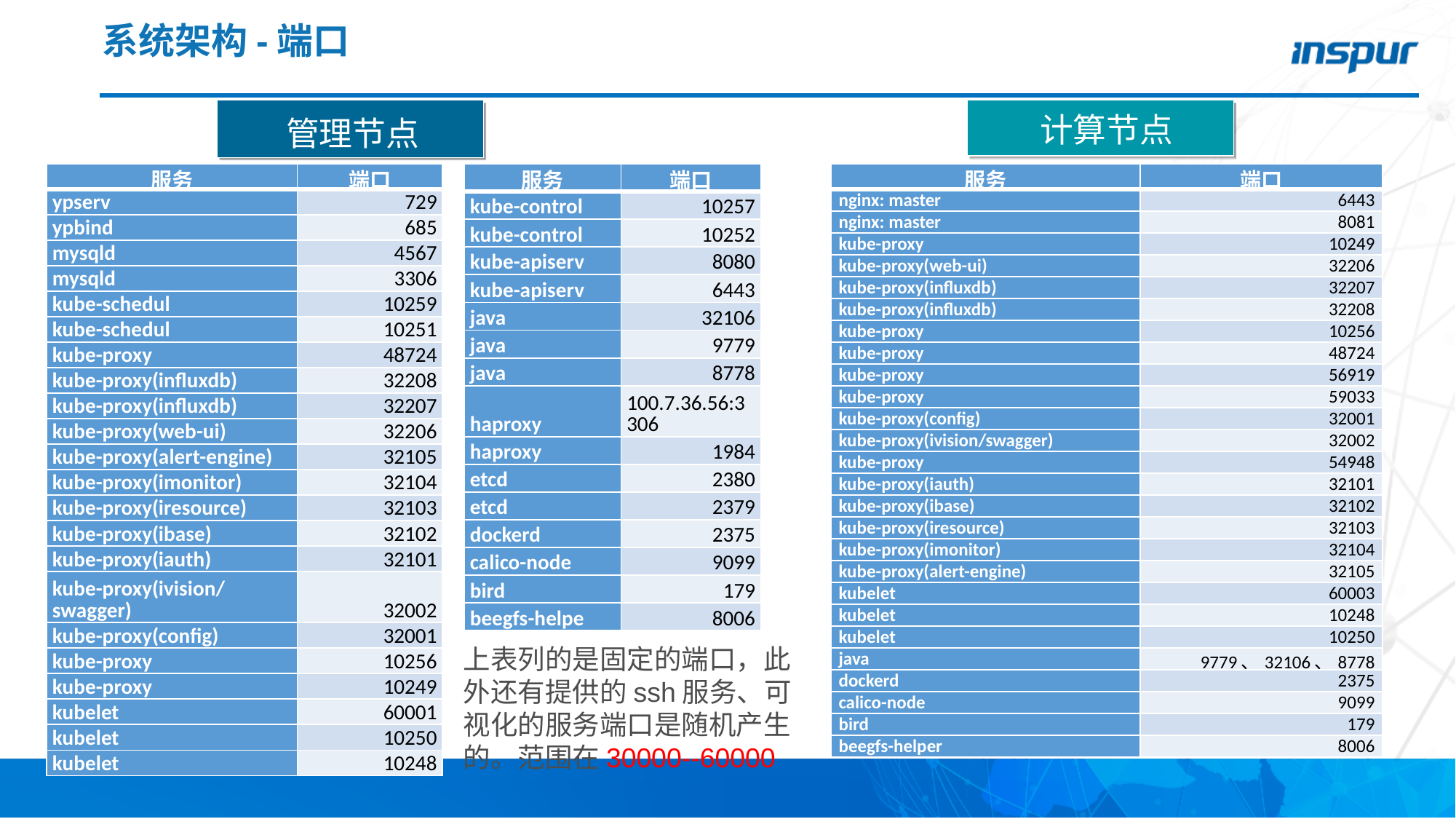

# 系统架构-端口

计算节点
管理节点
| 服务 | 端口 |
| --- | --- |
| ypserv | 729 |
| ypbind | 685 |
| mysqld | 4567 |
| mysqld | 3306 |
| kube-schedul | 10259 |
| kube-schedul | 10251 |
| kube-proxy | 48724 |
| kube-proxy(influxdb) | 32208 |
| kube-proxy(influxdb) | 32207 |
| kube-proxy(web-ui) | 32206 |
| kube-proxy(alert-engine) | 32105 |
| kube-proxy(imonitor) | 32104 |
| kube-proxy(iresource) | 32103 |
| kube-proxy(ibase) | 32102 |
| kube-proxy(iauth) | 32101 |
| kube-proxy(ivision/swagger) | 32002 |
| kube-proxy(config) | 32001 |
| kube-proxy | 10256 |
| kube-proxy | 10249 |
| kubelet | 60001 |
| kubelet | 10250 |
| kubelet | 10248 |
| 服务 | 端口 |
| --- | --- |
| kube-control | 10257 |
| kube-control | 10252 |
| kube-apiserv | 8080 |
| kube-apiserv | 6443 |
| java | 32106 |
| java | 9779 |
| java | 8778 |
| haproxy | 100.7.36.56:3306 |
| haproxy | 1984 |
| etcd | 2380 |
| etcd | 2379 |
| dockerd | 2375 |
| calico-node | 9099 |
| bird | 179 |
| beegfs-helpe | 8006 |
| 服务 | 端口 |
| --- | --- |
| nginx: master | 6443 |
| nginx: master | 8081 |
| kube-proxy | 10249 |
| kube-proxy(web-ui) | 32206 |
| kube-proxy(influxdb) | 32207 |
| kube-proxy(influxdb) | 32208 |
| kube-proxy | 10256 |
| kube-proxy | 48724 |
| kube-proxy | 56919 |
| kube-proxy | 59033 |
| kube-proxy(config) | 32001 |
| kube-proxy(ivision/swagger) | 32002 |
| kube-proxy | 54948 |
| kube-proxy(iauth) | 32101 |
| kube-proxy(ibase) | 32102 |
| kube-proxy(iresource) | 32103 |
| kube-proxy(imonitor) | 32104 |
| kube-proxy(alert-engine) | 32105 |
| kubelet | 60003 |
| kubelet | 10248 |
| kubelet | 10250 |
| java | 9779、32106、8778 |
| dockerd | 2375 |
| calico-node | 9099 |
| bird | 179 |
| beegfs-helper | 8006 |
上表列的是固定的端口，此外还有提供的ssh服务、可视化的服务端口是随机产生的。范围在30000--60000